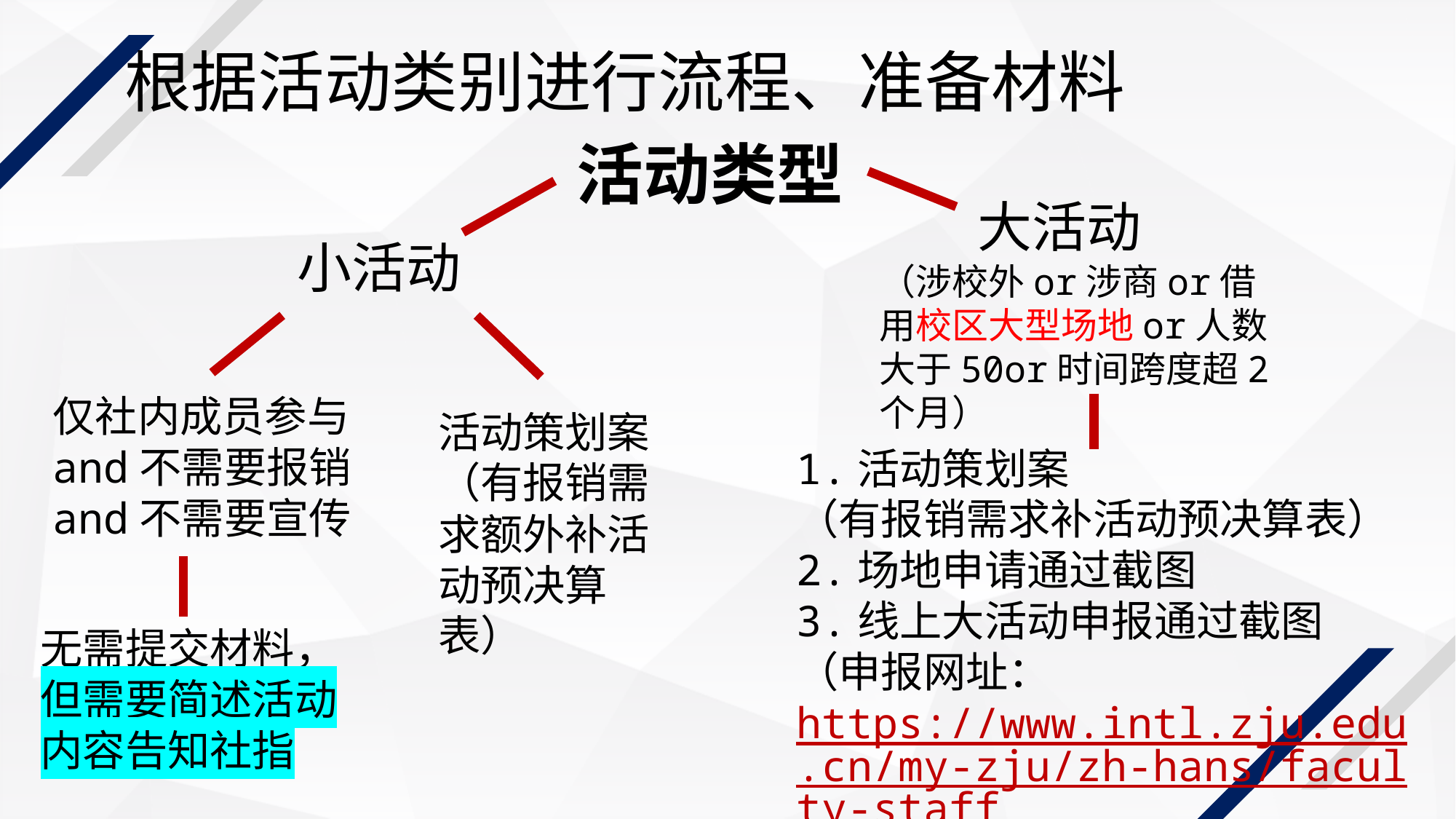

根据活动类别进行流程、准备材料
活动类型
       大活动
（涉校外or涉商or借用校区大型场地or人数大于50or时间跨度超2个月）
小活动
仅社内成员参与and不需要报销and不需要宣传
活动策划案
（有报销需求额外补活动预决算表）
1.活动策划案
（有报销需求补活动预决算表）
2.场地申请通过截图
3.线上大活动申报通过截图
（申报网址：https://www.intl.zju.edu.cn/my-zju/zh-hans/faculty-staff）

无需提交材料，但需要简述活动内容告知社指